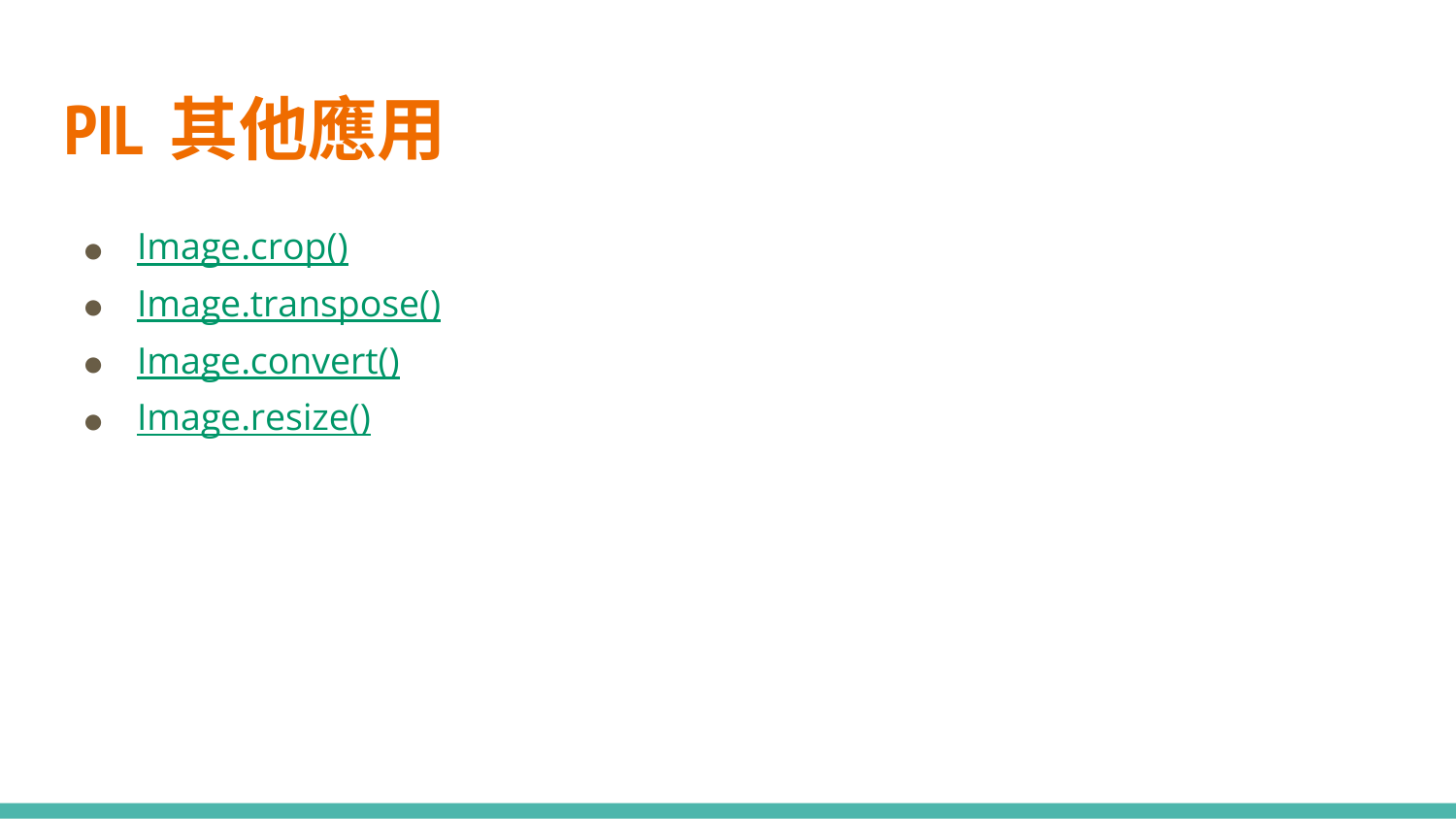

# PIL 其他應用
Image.crop()
Image.transpose()
Image.convert()
Image.resize()